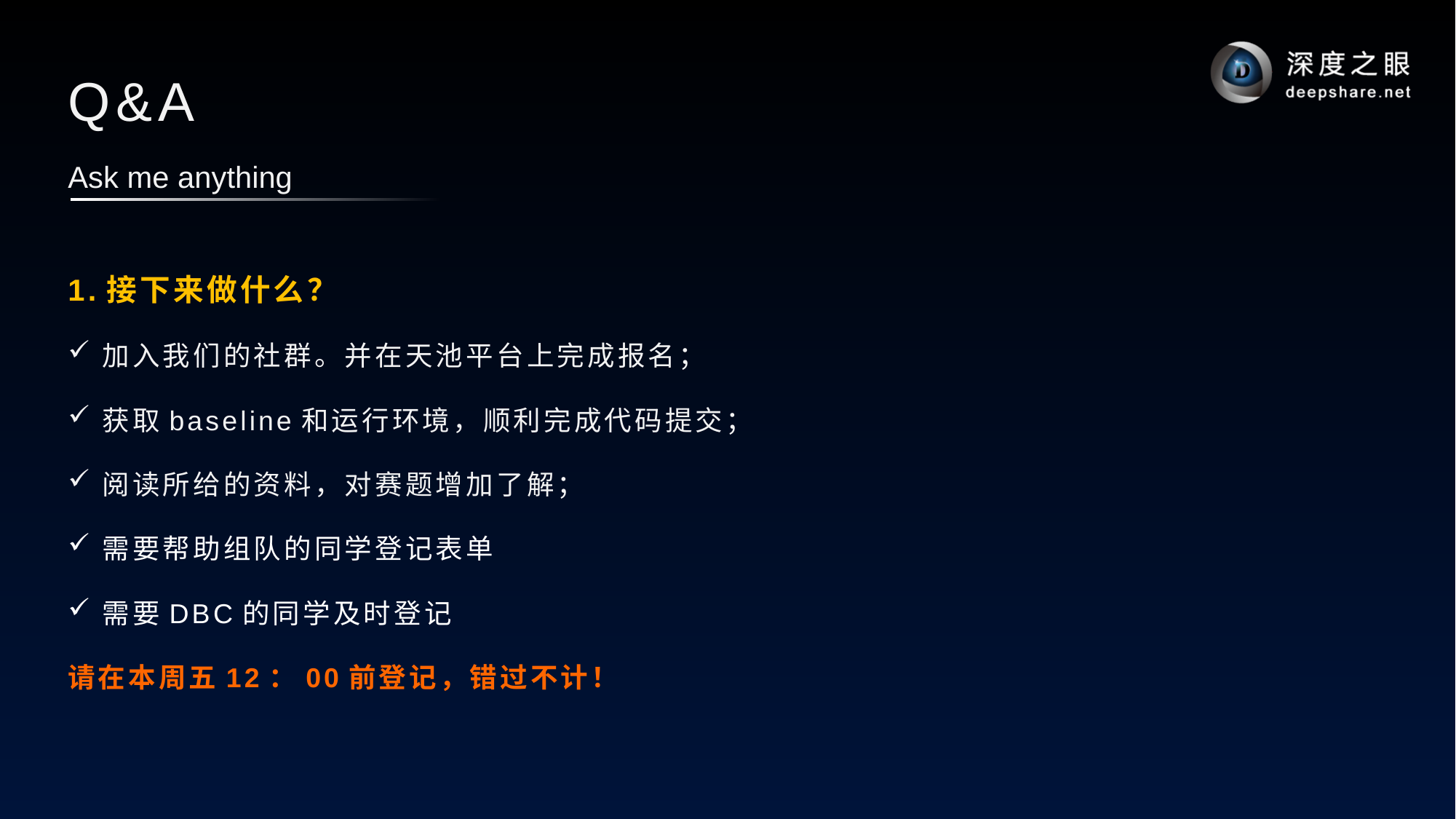

# Q&A
Ask me anything
1.接下来做什么？
加入我们的社群。并在天池平台上完成报名；
获取baseline和运行环境，顺利完成代码提交；
阅读所给的资料，对赛题增加了解；
需要帮助组队的同学登记表单
需要DBC的同学及时登记
请在本周五12：00前登记，错过不计！